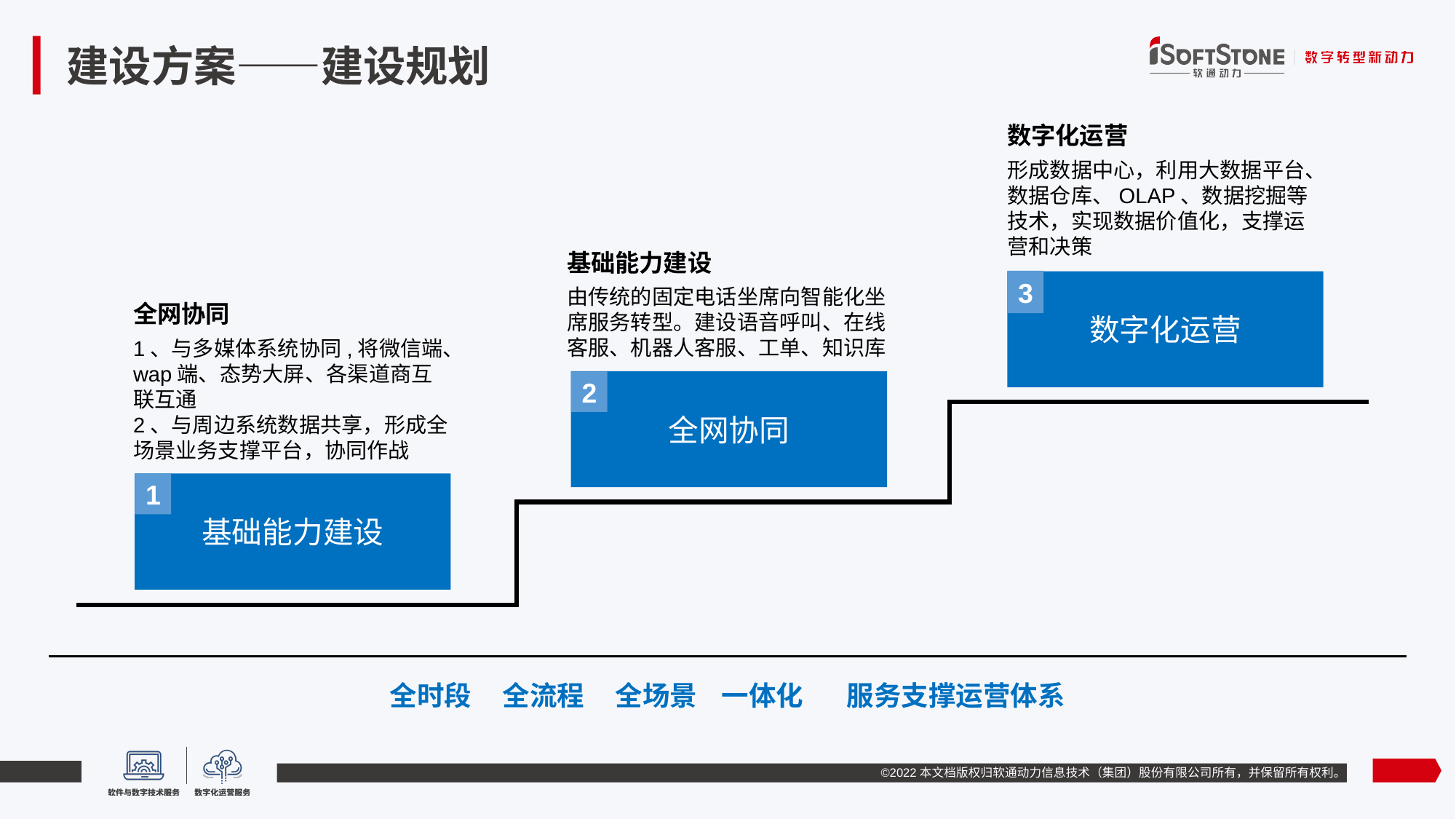

# 建设方案——建设规划
数字化运营

形成数据中心，利用大数据平台、数据仓库、OLAP、数据挖掘等技术，实现数据价值化，支撑运营和决策
基础能力建设

由传统的固定电话坐席向智能化坐席服务转型。建设语音呼叫、在线客服、机器人客服、工单、知识库
3
数字化运营
全网协同

1、与多媒体系统协同,将微信端、wap端、态势大屏、各渠道商互联互通
2、与周边系统数据共享，形成全场景业务支撑平台，协同作战
全网协同
2
基础能力建设
1
全时段     全流程     全场景    一体化       服务支撑运营体系
5